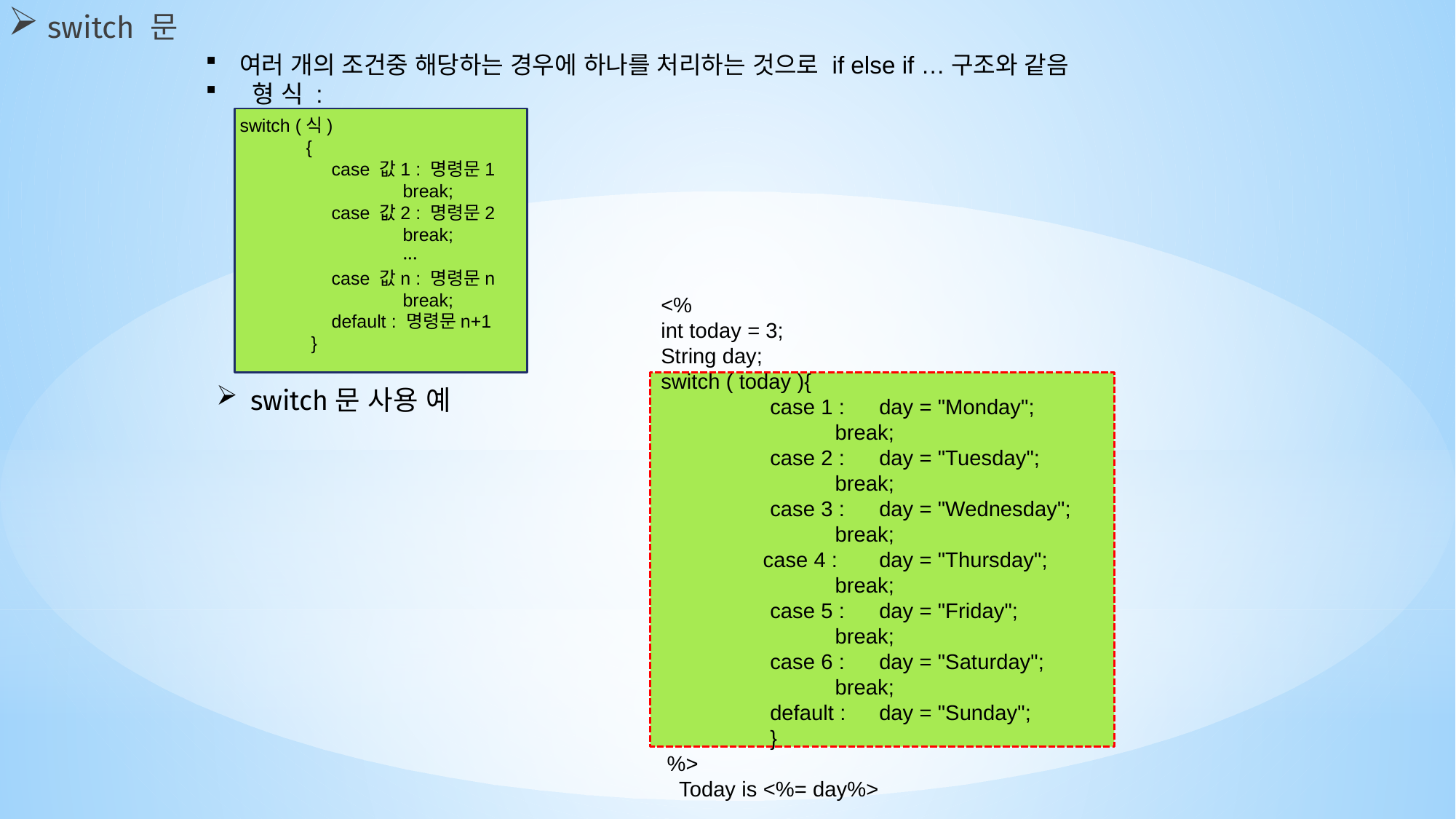

switch 문
여러 개의 조건중 해당하는 경우에 하나를 처리하는 것으로 if else if …구조와 같음
 형 식 :

switch (식)
             {
                  case 값1 : 명령문1
                                break;
                  case 값2 : 명령문2
                                break;
                                ‧‧‧
                  case 값n : 명령문n
                                break;
                  default : 명령문n+1
              }

<%
int today = 3;
String day;
switch ( today ){
	case 1 : 	day = "Monday";
                             break;
	case 2 : 	day = "Tuesday";
                             break;
	case 3 : 	day = "Wednesday";
                             break;
                 case 4 : 	day = "Thursday";
                             break;
	case 5 : 	day = "Friday";
                             break;
	case 6 :	day = "Saturday";
                             break;
	default : 	day = "Sunday";
	}
 %>
   Today is <%= day%>

switch문 사용 예